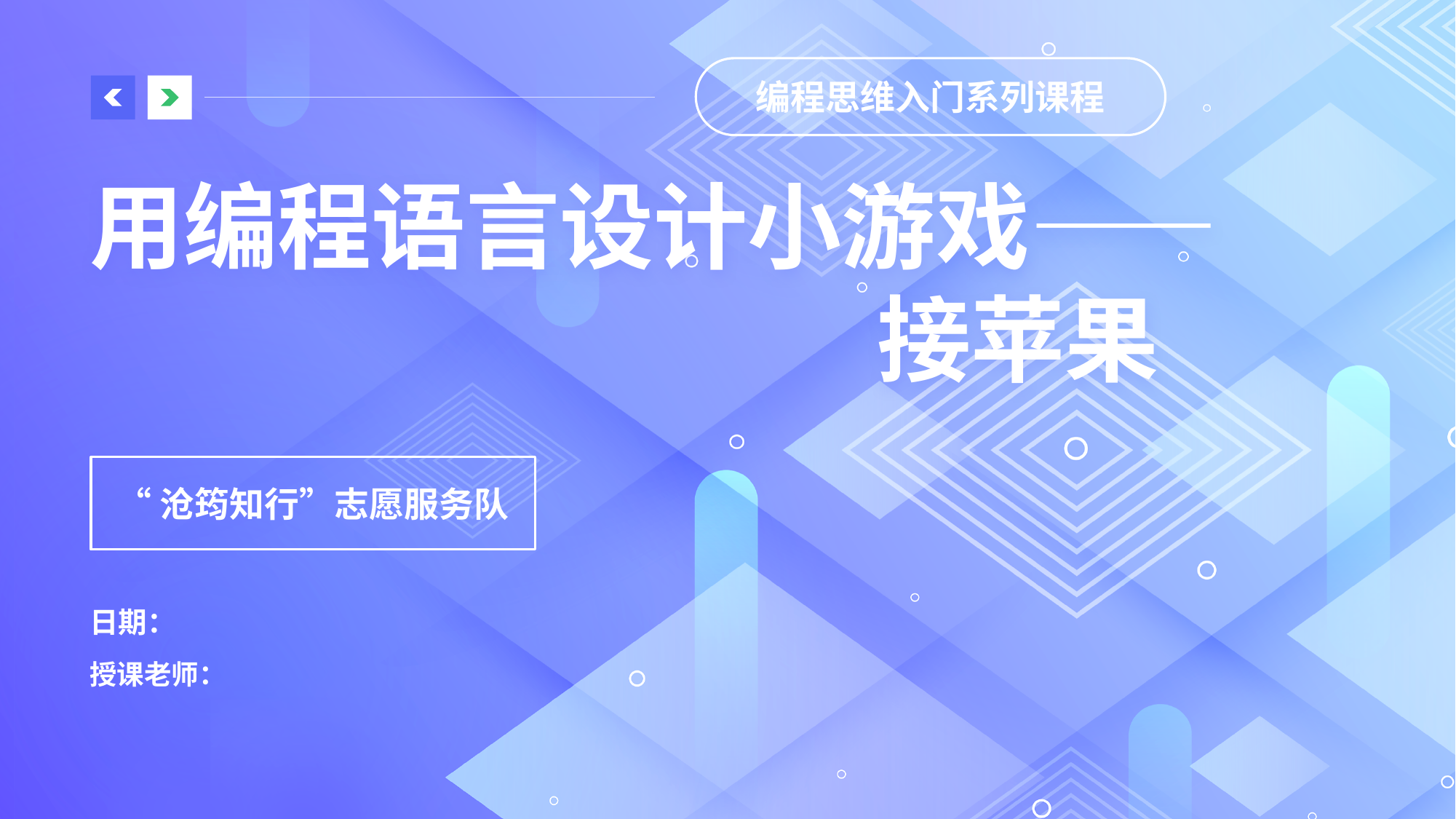

# 用编程语言设计小游戏—— 接苹果
编程思维入门系列课程
“沧筠知行”志愿服务队
日期：
授课老师：